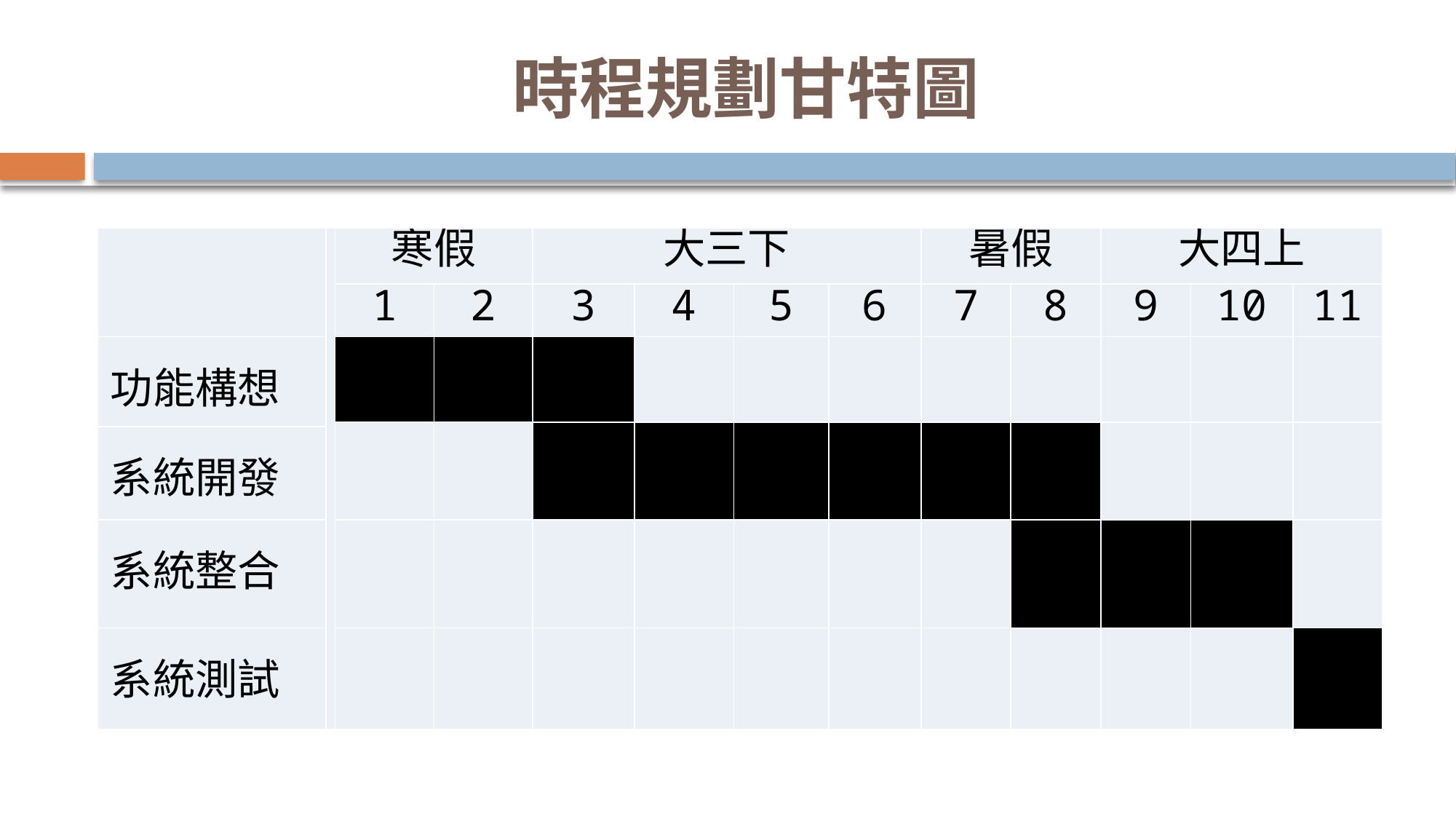

# 時程規劃甘特圖
|  |  | 寒假 |  | 大三下 |  |  |  | 暑假 |  | 大四上 |  |  |
| --- | --- | --- | --- | --- | --- | --- | --- | --- | --- | --- | --- | --- |
|  |  | 1 | 2 | 3 | 4 | 5 | 6 | 7 | 8 | 9 | 10 | 11 |
| 功能構想 |  |  |  |  |  |  |  |  |  |  |  |  |
|  |  |  |  |  |  |  |  |  |  |  |  |  |
| 系統開發 |  |  |  |  |  |  |  |  |  |  |  |  |
| 系統整合 |  |  |  |  |  |  |  |  |  |  |  |  |
| 系統測試 |  |  |  |  |  |  |  |  |  |  |  |  |